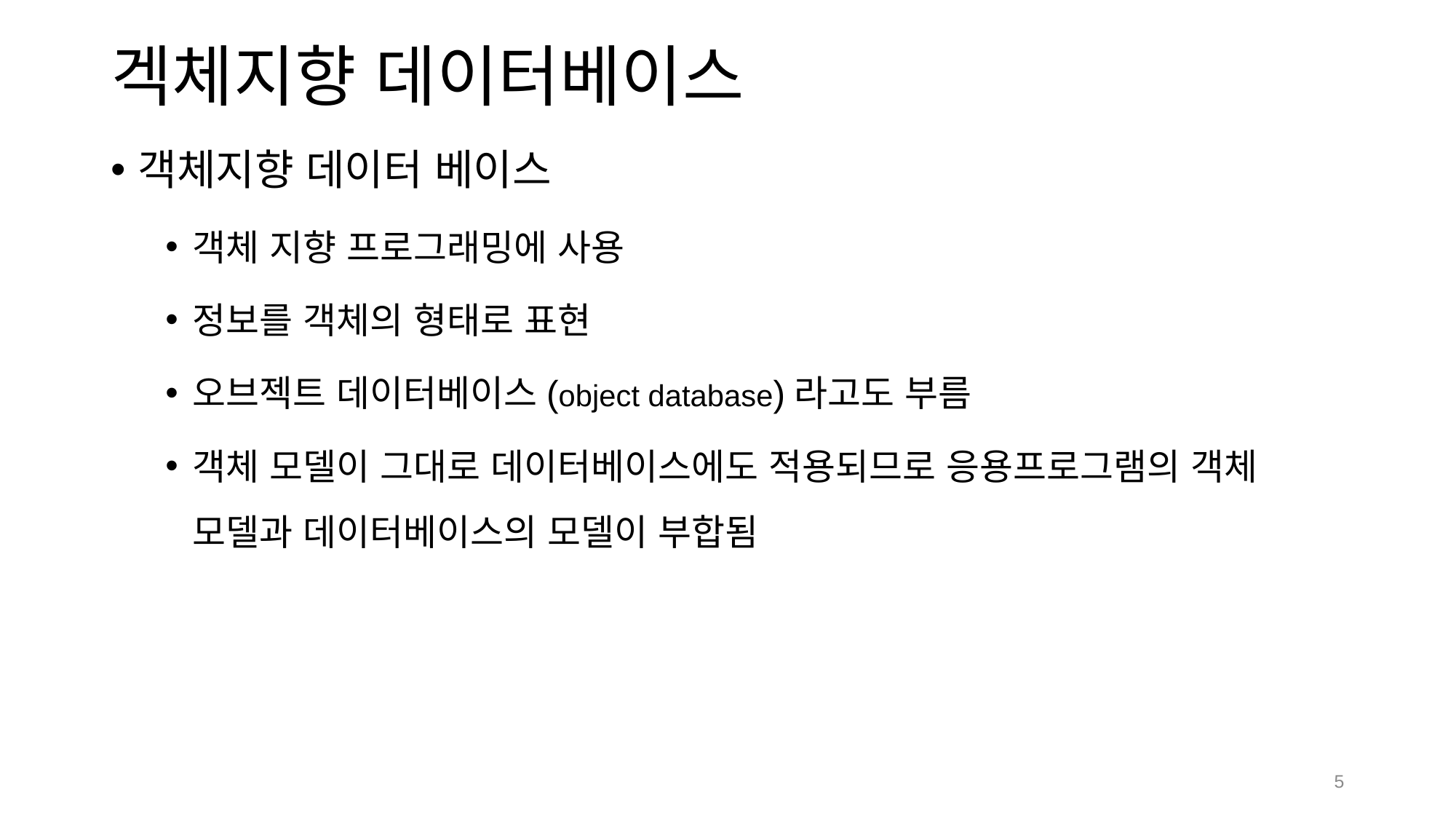

# 겍체지향 데이터베이스
객체지향 데이터 베이스
객체 지향 프로그래밍에 사용
정보를 객체의 형태로 표현
오브젝트 데이터베이스(object database)라고도 부름
객체 모델이 그대로 데이터베이스에도 적용되므로 응용프로그램의 객체 모델과 데이터베이스의 모델이 부합됨
5